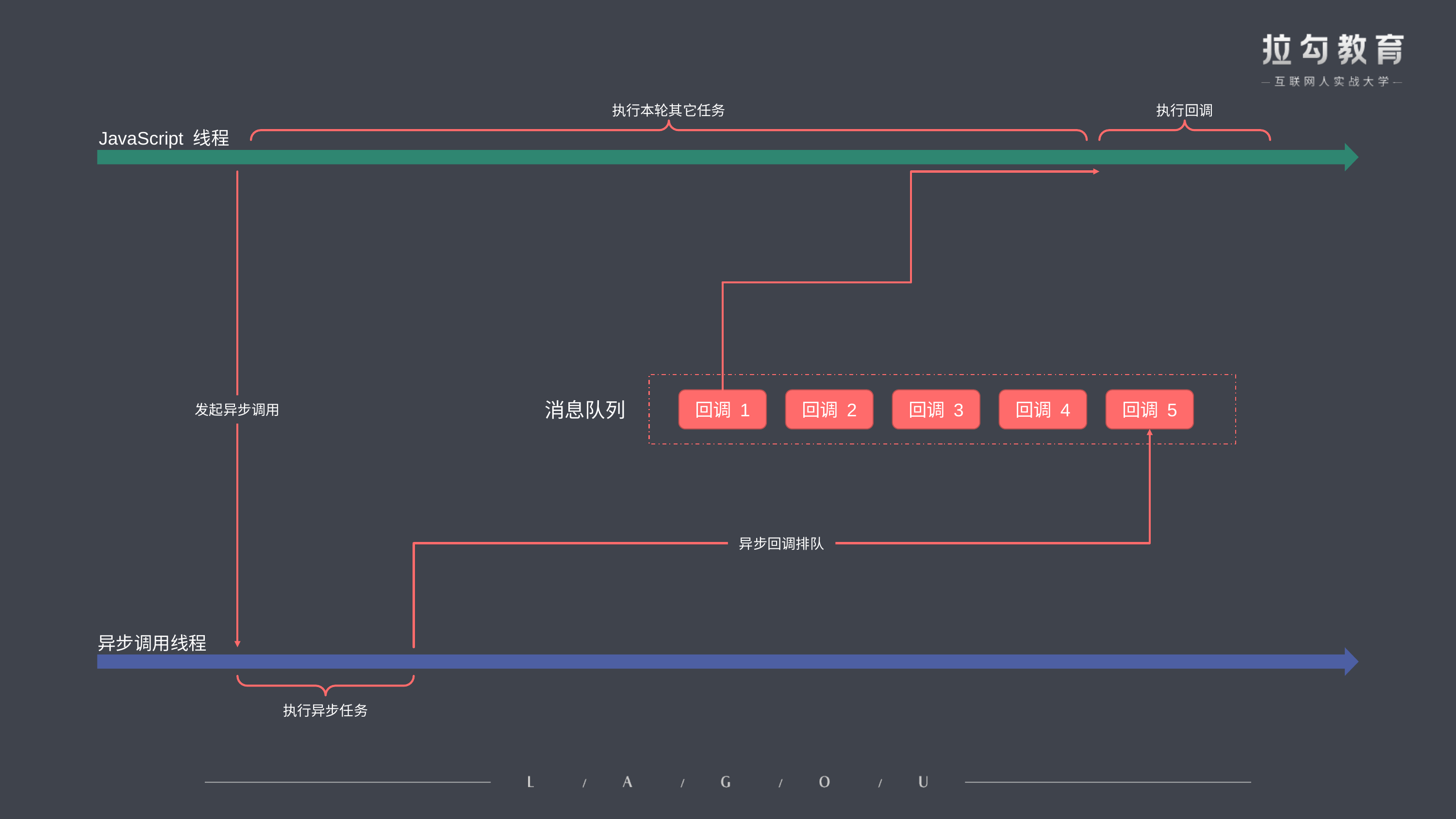

执行回调
执行本轮其它任务
JavaScript 线程

回调 2
回调 3
回调 4
回调 5
回调 1
消息队列
发起异步调用
异步回调排队

异步调用线程

执行异步任务